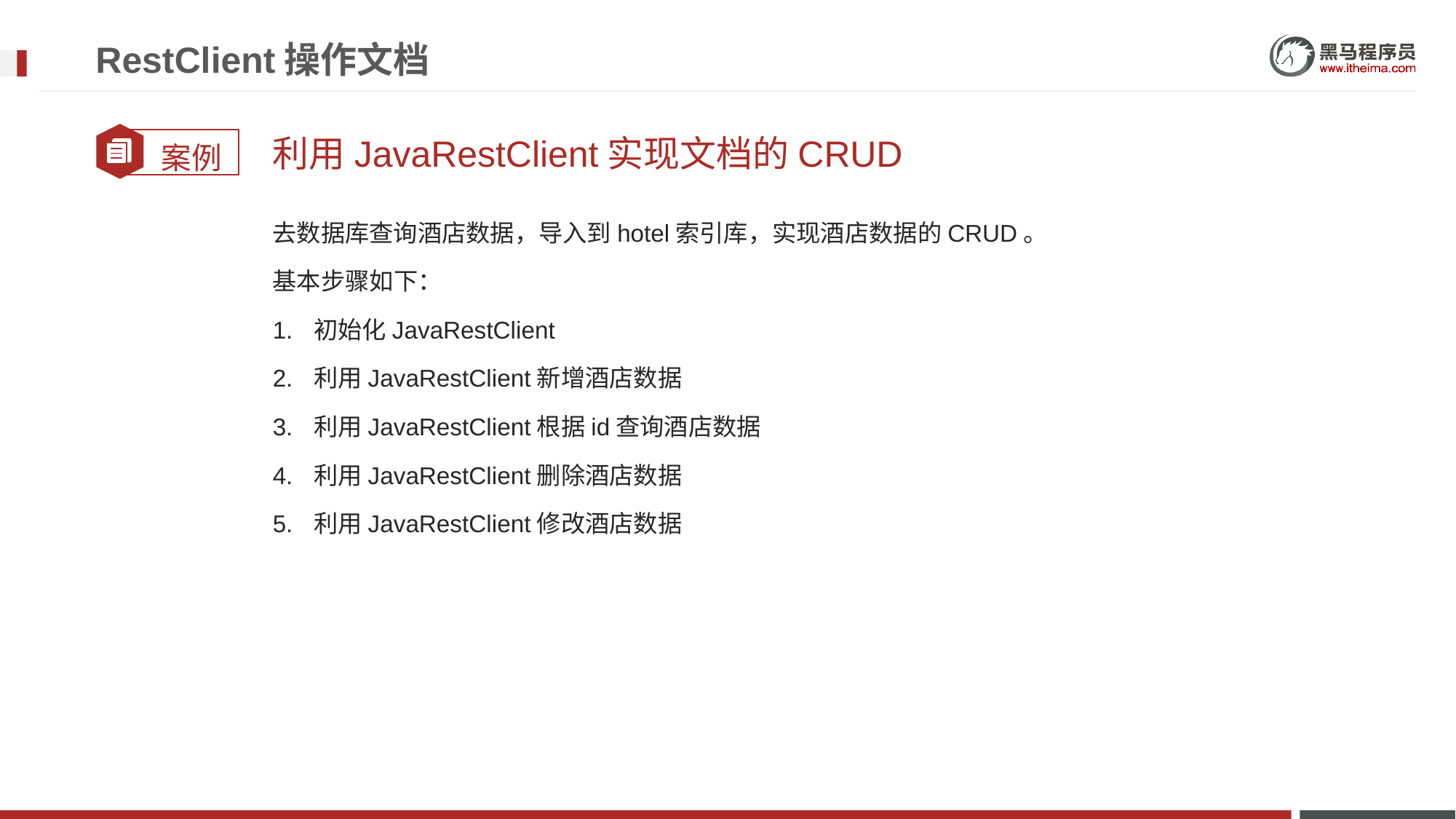

# RestClient操作文档
利用JavaRestClient实现文档的CRUD
去数据库查询酒店数据，导入到hotel索引库，实现酒店数据的CRUD。
基本步骤如下：
初始化JavaRestClient
利用JavaRestClient新增酒店数据
利用JavaRestClient根据id查询酒店数据
利用JavaRestClient删除酒店数据
利用JavaRestClient修改酒店数据